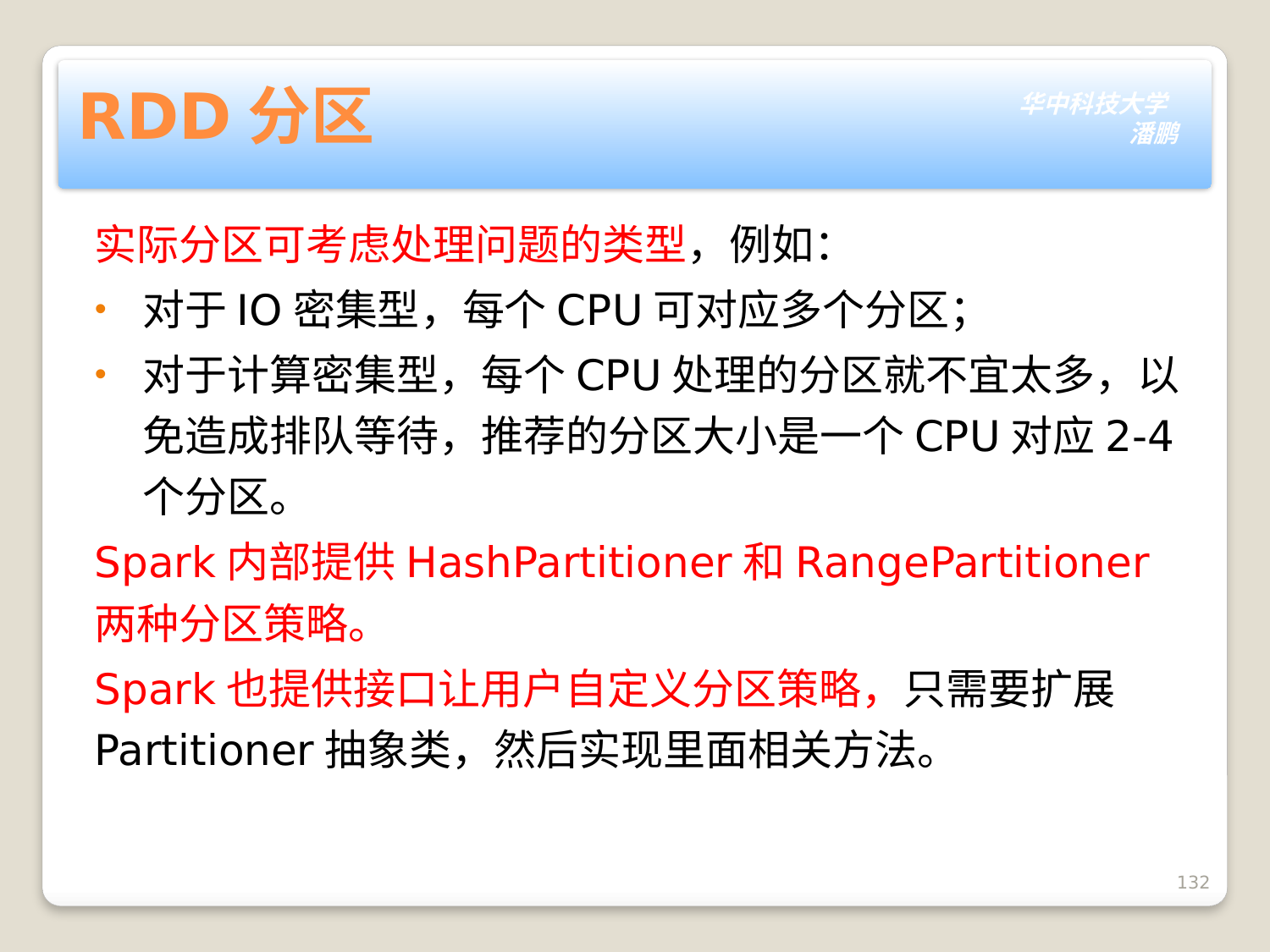

# RDD分区
实际分区可考虑处理问题的类型，例如：
对于IO密集型，每个CPU可对应多个分区；
对于计算密集型，每个CPU处理的分区就不宜太多，以免造成排队等待，推荐的分区大小是一个CPU对应2-4个分区。
Spark内部提供HashPartitioner和RangePartitioner两种分区策略。
Spark也提供接口让用户自定义分区策略，只需要扩展Partitioner抽象类，然后实现里面相关方法。
132